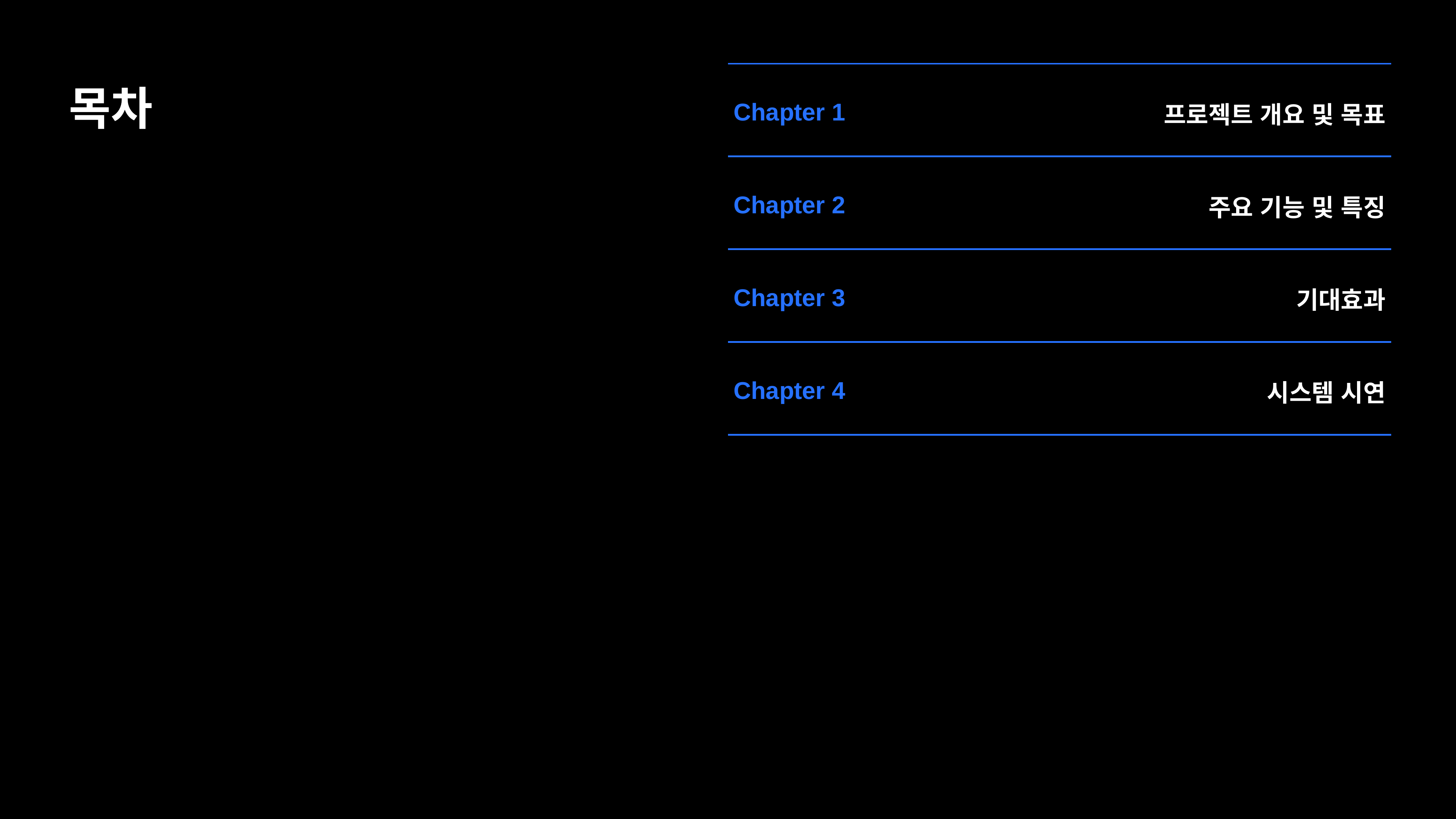

목차
| Chapter 1 | 프로젝트 개요 및 목표 |
| --- | --- |
| Chapter 2 | 주요 기능 및 특징 |
| Chapter 3 | 기대효과 |
| Chapter 4 | 시스템 시연 |